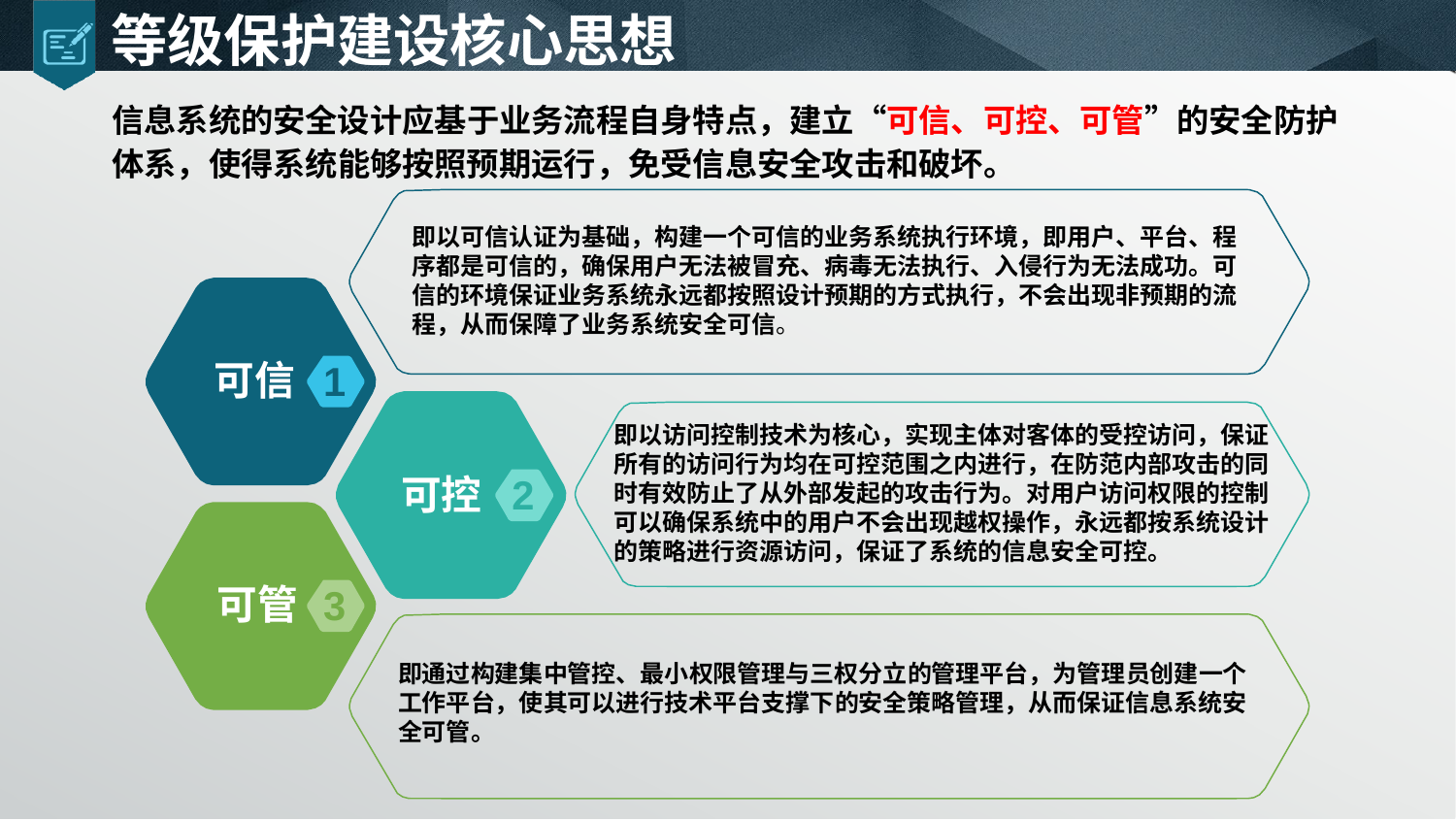

# 等级保护建设核心思想
信息系统的安全设计应基于业务流程自身特点，建立“可信、可控、可管”的安全防护体系，使得系统能够按照预期运行，免受信息安全攻击和破坏。

即以可信认证为基础，构建一个可信的业务系统执行环境，即用户、平台、程序都是可信的，确保用户无法被冒充、病毒无法执行、入侵行为无法成功。可信的环境保证业务系统永远都按照设计预期的方式执行，不会出现非预期的流程，从而保障了业务系统安全可信。

可信
1

即以访问控制技术为核心，实现主体对客体的受控访问，保证所有的访问行为均在可控范围之内进行，在防范内部攻击的同时有效防止了从外部发起的攻击行为。对用户访问权限的控制可以确保系统中的用户不会出现越权操作，永远都按系统设计的策略进行资源访问，保证了系统的信息安全可控。
可控

2

可管

3

即通过构建集中管控、最小权限管理与三权分立的管理平台，为管理员创建一个工作平台，使其可以进行技术平台支撑下的安全策略管理，从而保证信息系统安全可管。